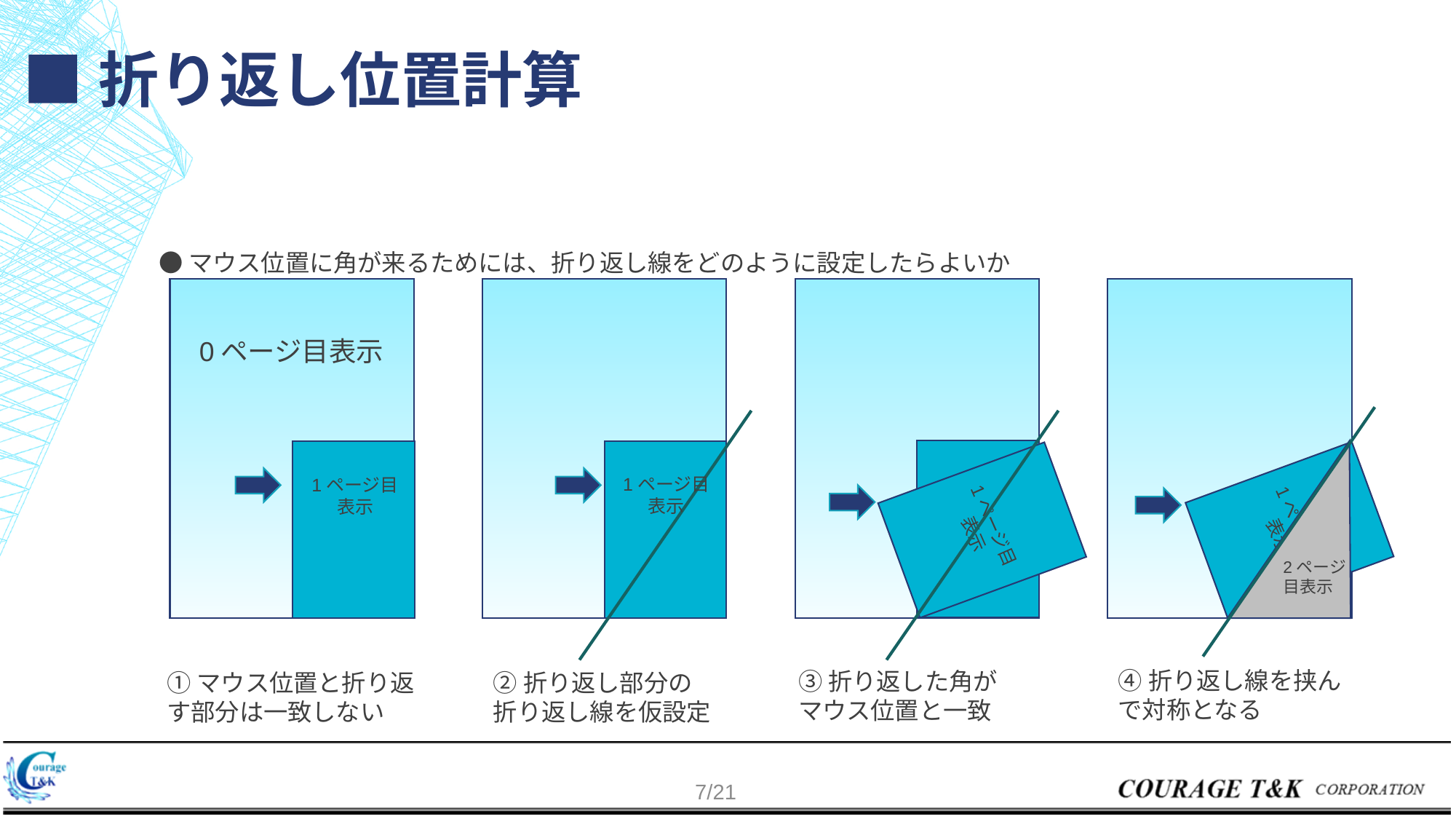

# ■折り返し位置計算

●マウス位置に角が来るためには、折り返し線をどのように設定したらよいか

0ページ目表示

1ページ目表示

1ページ目表示

1ページ目表示
1ページ目表示
2ページ目表示
④折り返し線を挟んで対称となる
③折り返した角が
マウス位置と一致
①マウス位置と折り返す部分は一致しない
②折り返し部分の
折り返し線を仮設定
7/21